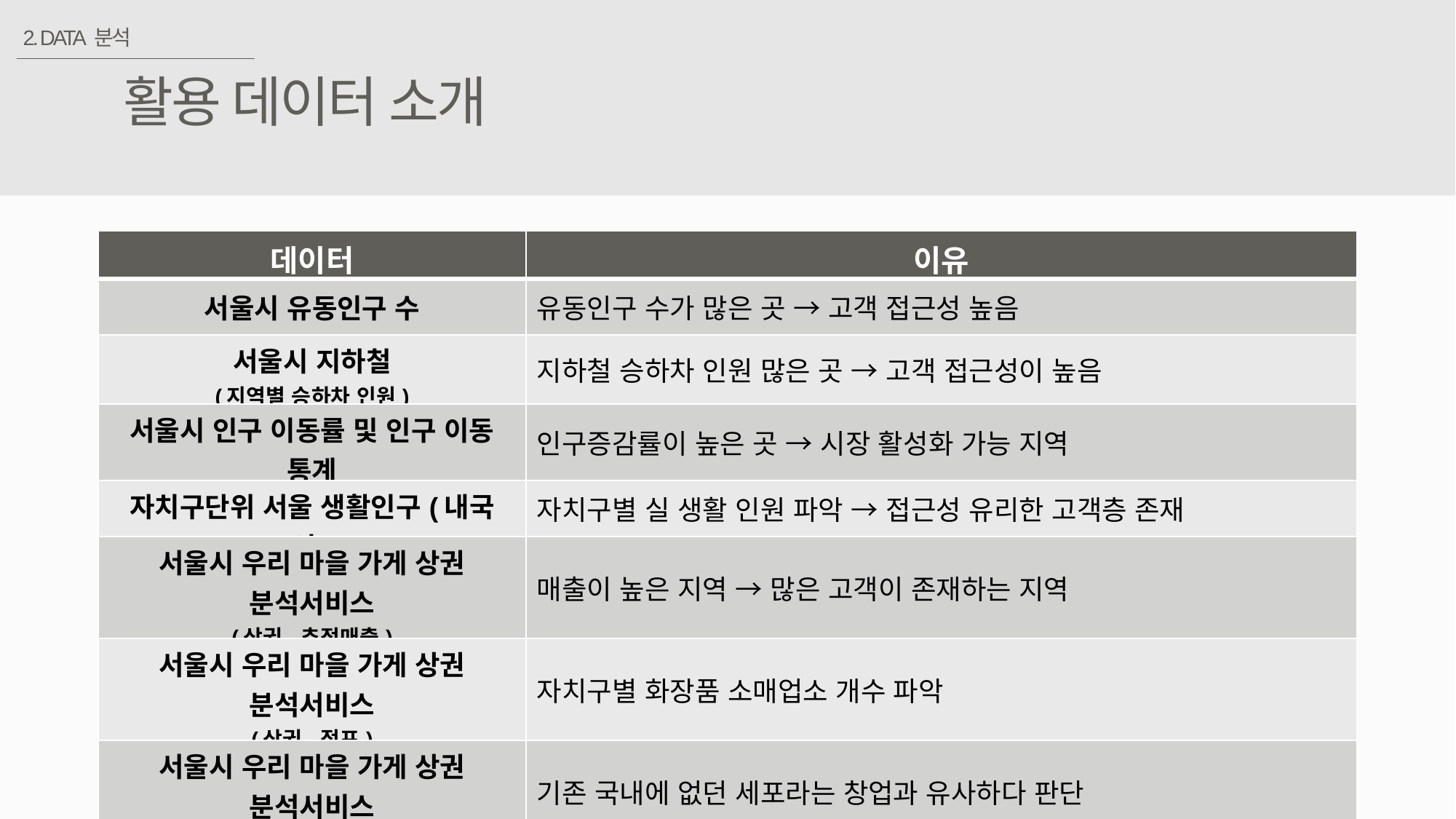

2. DATA 분석
활용 데이터 소개
| 데이터 | 이유 |
| --- | --- |
| 서울시 유동인구 수 | 유동인구 수가 많은 곳 → 고객 접근성 높음 |
| 서울시 지하철 (지역별 승하차 인원) | 지하철 승하차 인원 많은 곳 → 고객 접근성이 높음 |
| 서울시 인구 이동률 및 인구 이동 통계 | 인구증감률이 높은 곳 → 시장 활성화 가능 지역 |
| 자치구단위 서울 생활인구(내국인) | 자치구별 실 생활 인원 파악 → 접근성 유리한 고객층 존재 |
| 서울시 우리 마을 가게 상권 분석서비스 (상권-추정매출) | 매출이 높은 지역 → 많은 고객이 존재하는 지역 |
| 서울시 우리 마을 가게 상권 분석서비스 (상권-점포) | 자치구별 화장품 소매업소 개수 파악 |
| 서울시 우리 마을 가게 상권 분석서비스 (자치구별 창업위험지표) | 기존 국내에 없던 세포라는 창업과 유사하다 판단 |
| 상권별 중대형 상가 임대료 | 해외에서 30평 내외를 차지하는 세포라 입점 가능 매장 크기 |